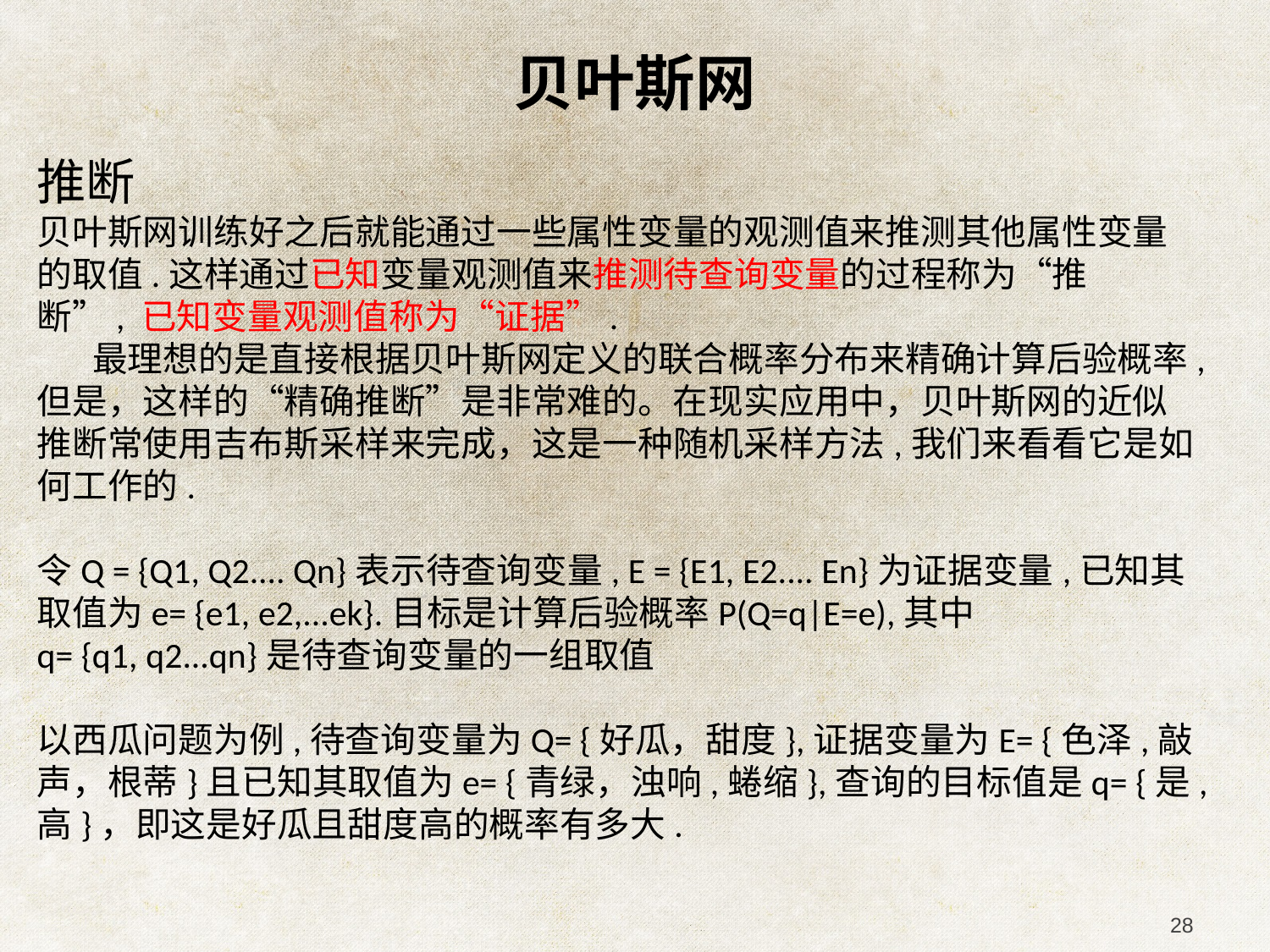

# 贝叶斯网
推断
贝叶斯网训练好之后就能通过一些属性变量的观测值来推测其他属性变量的取值.这样通过已知变量观测值来推测待查询变量的过程称为“推断”, 已知变量观测值称为“证据”.
      最理想的是直接根据贝叶斯网定义的联合概率分布来精确计算后验概率,但是，这样的“精确推断”是非常难的。在现实应用中，贝叶斯网的近似推断常使用吉布斯采样来完成，这是一种随机采样方法,我们来看看它是如何工作的.

令Q = {Q1, Q2.... Qn}表示待查询变量, E = {E1, E2.... En}为证据变量,已知其取值为e= {e1, e2,...ek}.目标是计算后验概率P(Q=q|E=e),其中q= {q1, q2...qn}是待查询变量的一组取值

以西瓜问题为例,待查询变量为Q= {好瓜，甜度},证据变量为E= {色泽,敲声，根蒂}且已知其取值为e= {青绿，浊响,蜷缩},查询的目标值是q= {是,高}，即这是好瓜且甜度高的概率有多大.
28